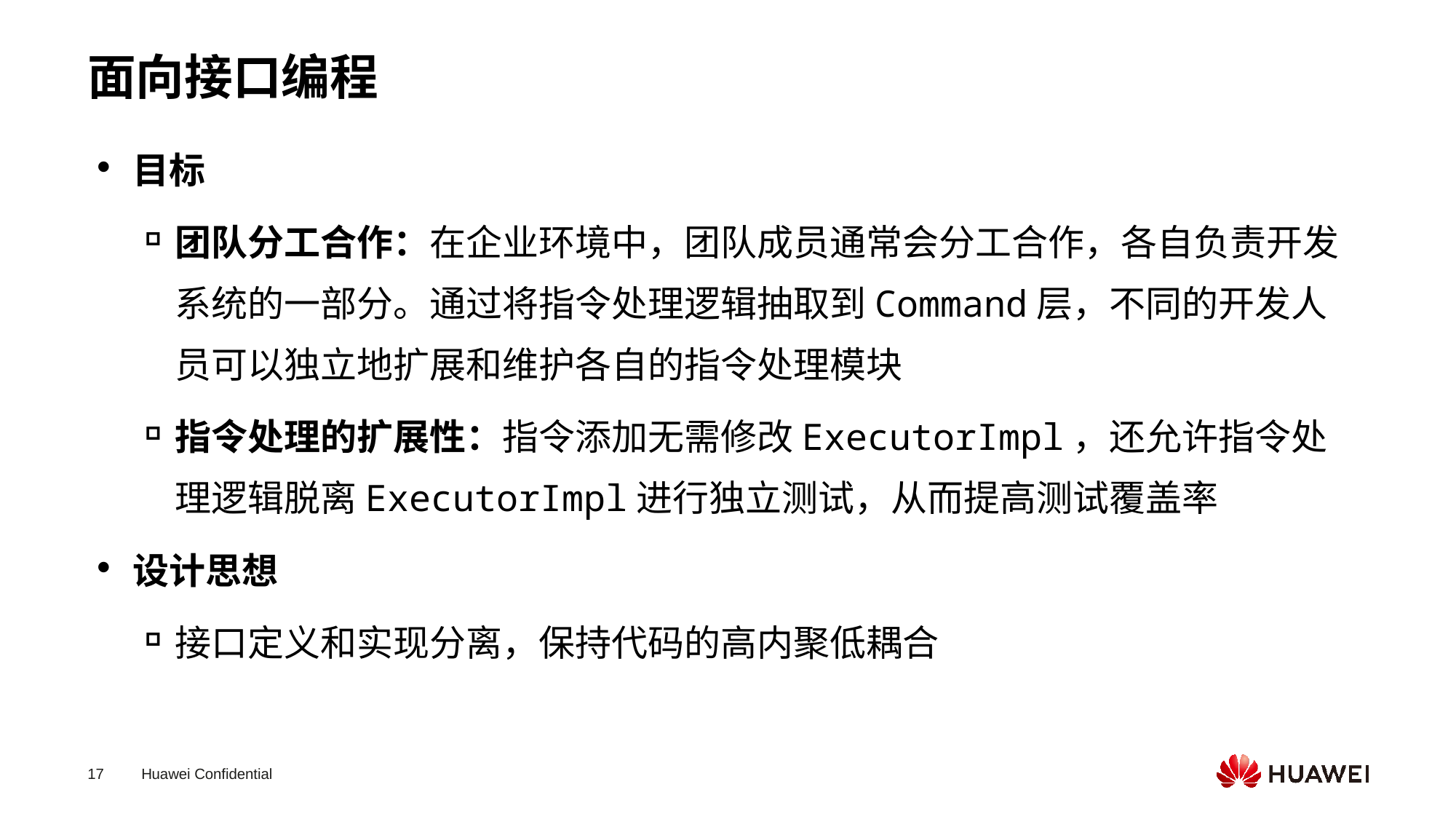

# 面向接口编程
目标
团队分工合作：在企业环境中，团队成员通常会分工合作，各自负责开发系统的一部分。通过将指令处理逻辑抽取到Command层，不同的开发人员可以独立地扩展和维护各自的指令处理模块
指令处理的扩展性：指令添加无需修改ExecutorImpl，还允许指令处理逻辑脱离ExecutorImpl进行独立测试，从而提高测试覆盖率
设计思想
接口定义和实现分离，保持代码的高内聚低耦合